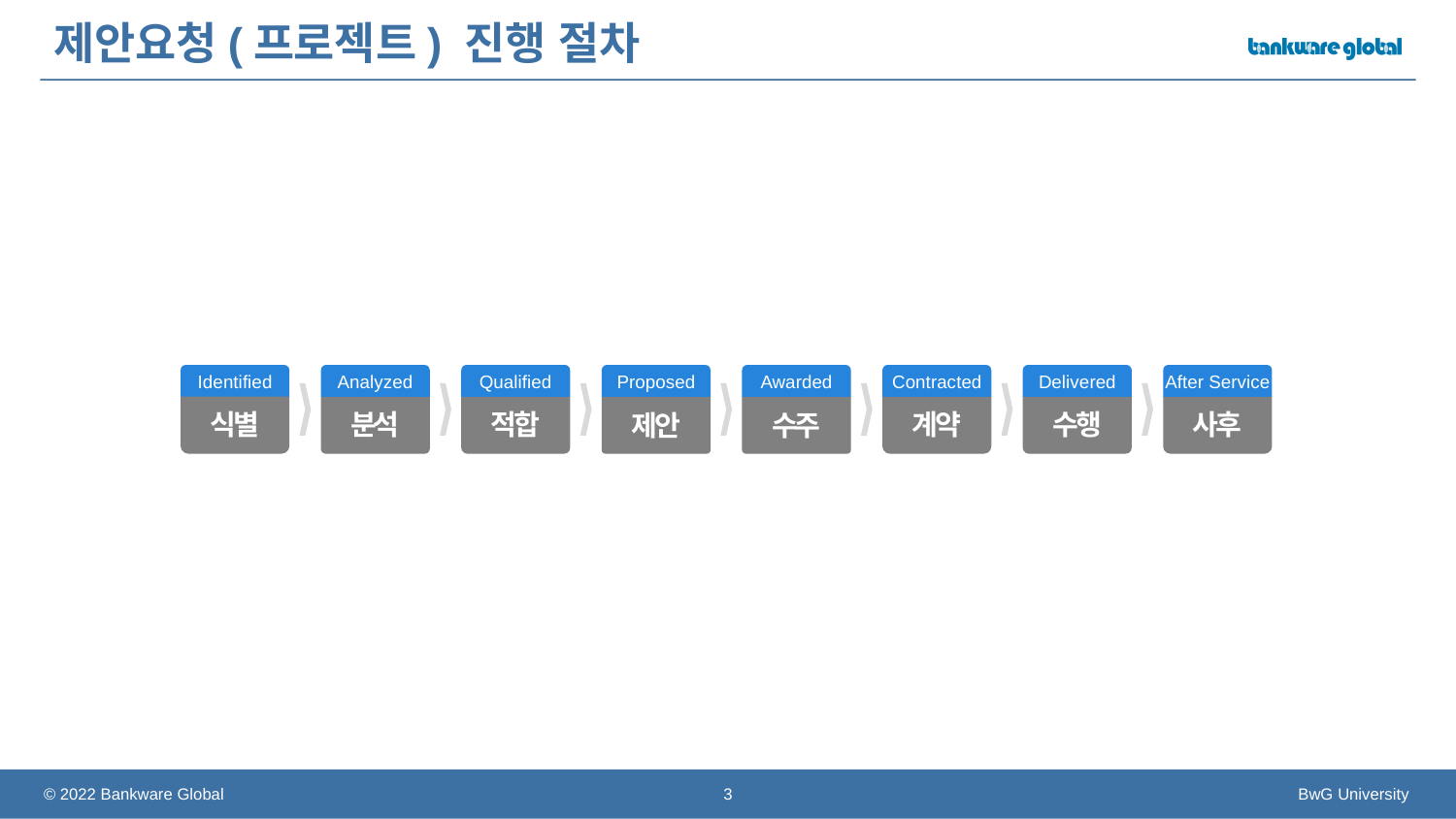

# 제안요청(프로젝트) 진행 절차
Identified
식별
Analyzed
분석
Qualified
적합
Proposed
제안
Awarded
수주
Contracted
계약
Delivered
수행
After Service
사후

3